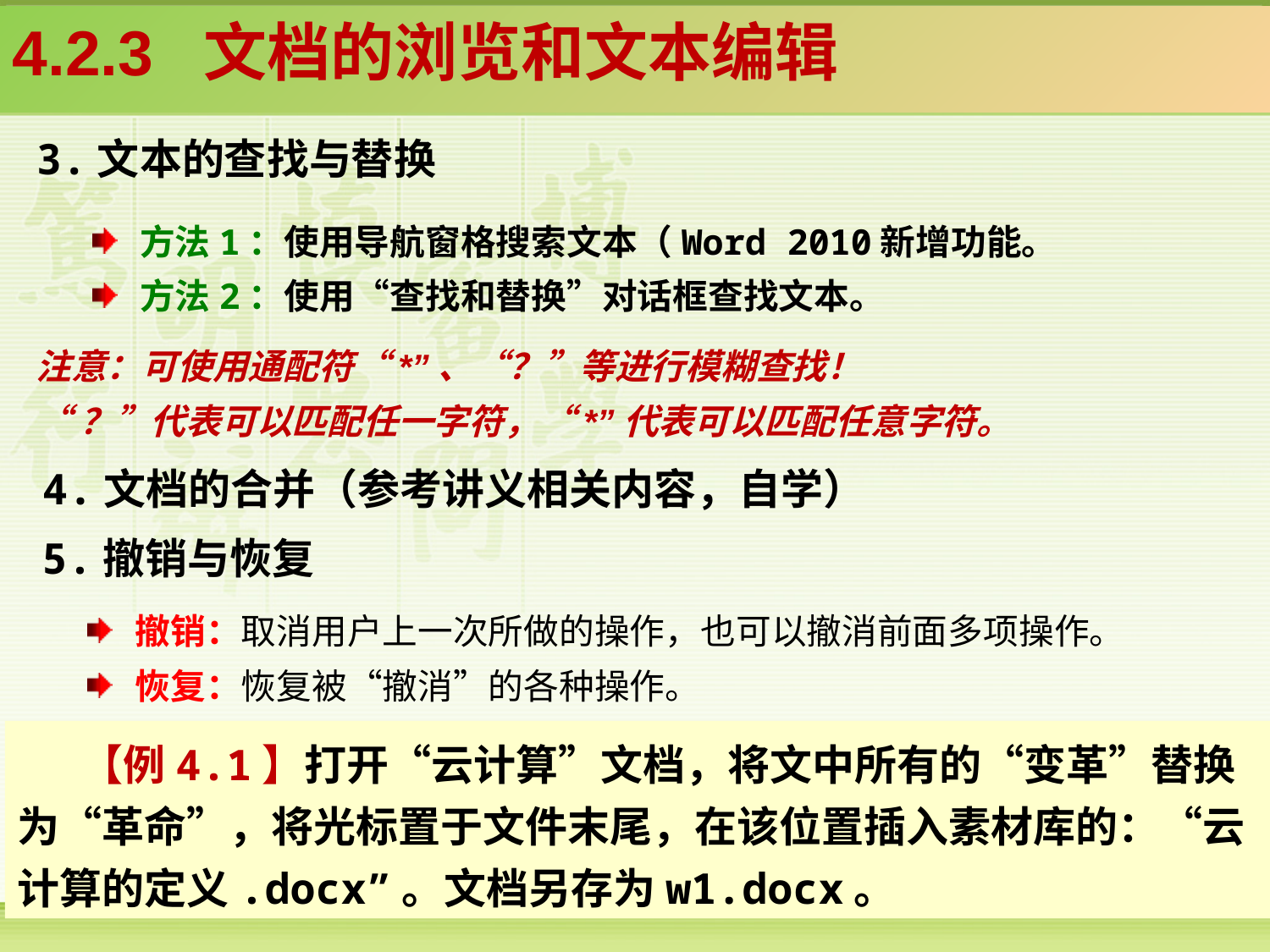

4.2.3  文档的浏览和文本编辑

3.文本的查找与替换
方法1：使用导航窗格搜索文本（Word 2010新增功能。
方法2：使用“查找和替换”对话框查找文本。
注意：可使用通配符“*”、“？”等进行模糊查找！
“？”代表可以匹配任一字符，“*”代表可以匹配任意字符。
4.文档的合并（参考讲义相关内容，自学）
5.撤销与恢复
撤销：取消用户上一次所做的操作，也可以撤消前面多项操作。
恢复：恢复被“撤消”的各种操作。
【例4.1】打开“云计算”文档，将文中所有的“变革”替换为“革命”，将光标置于文件末尾，在该位置插入素材库的：“云计算的定义.docx”。文档另存为w1.docx。

16